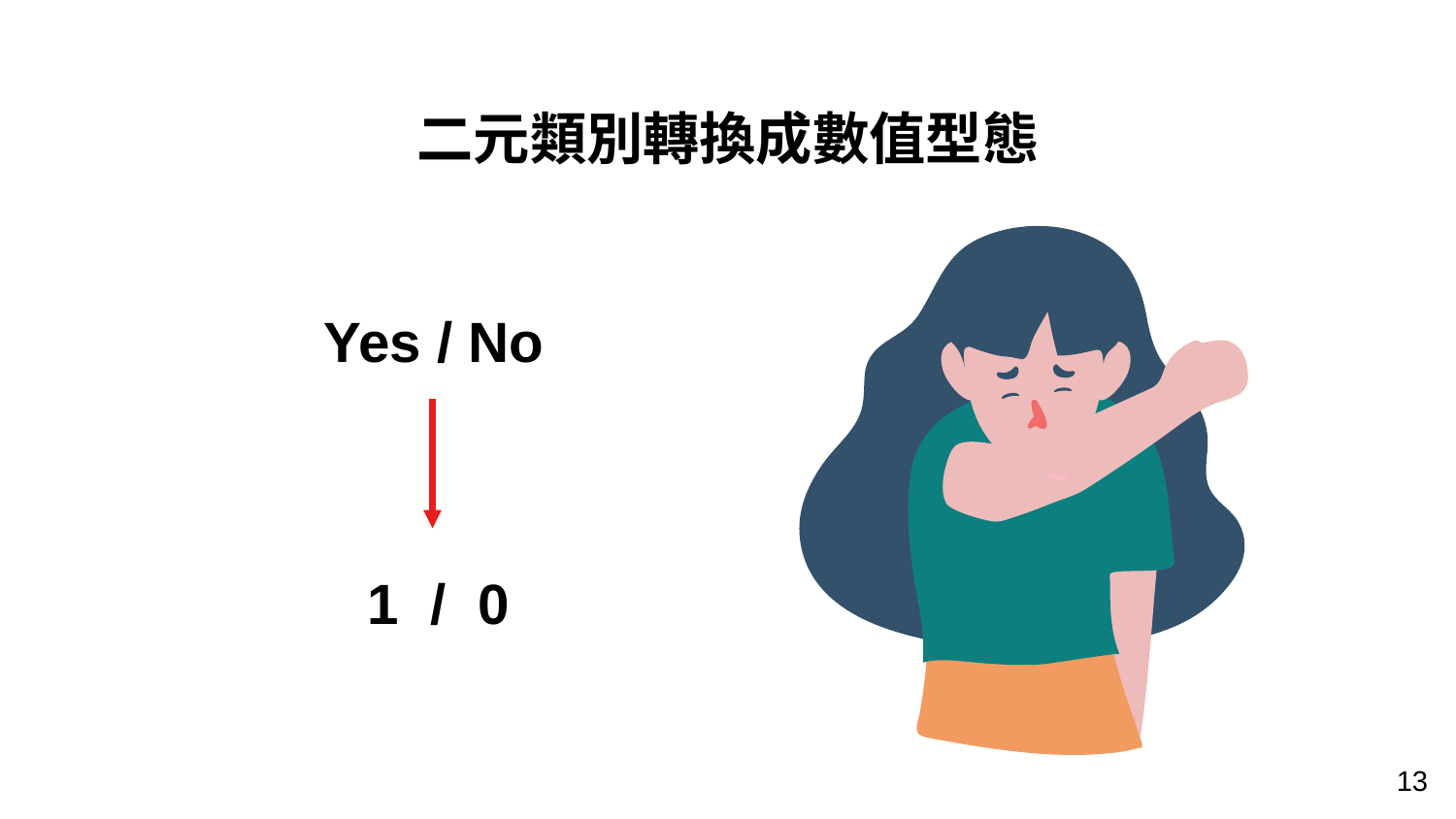

二元類別轉換成數值型態

Yes / No
1  /  0
13